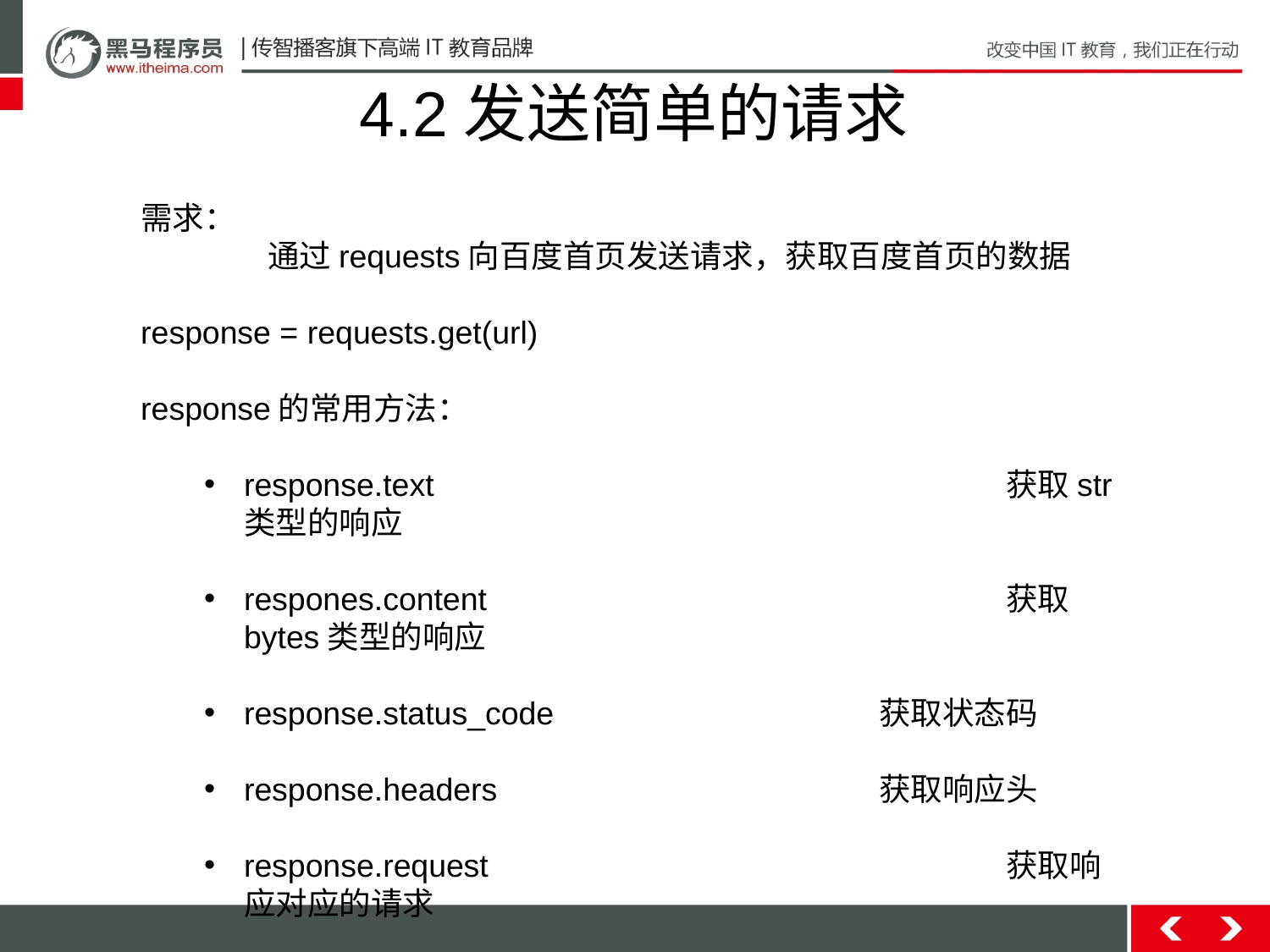

# 4.2发送简单的请求
需求：
	通过requests向百度首页发送请求，获取百度首页的数据

response = requests.get(url)

response的常用方法：

response.text 					获取str类型的响应

respones.content					获取bytes类型的响应

response.status_code			获取状态码

response.headers				获取响应头

response.request					获取响应对应的请求